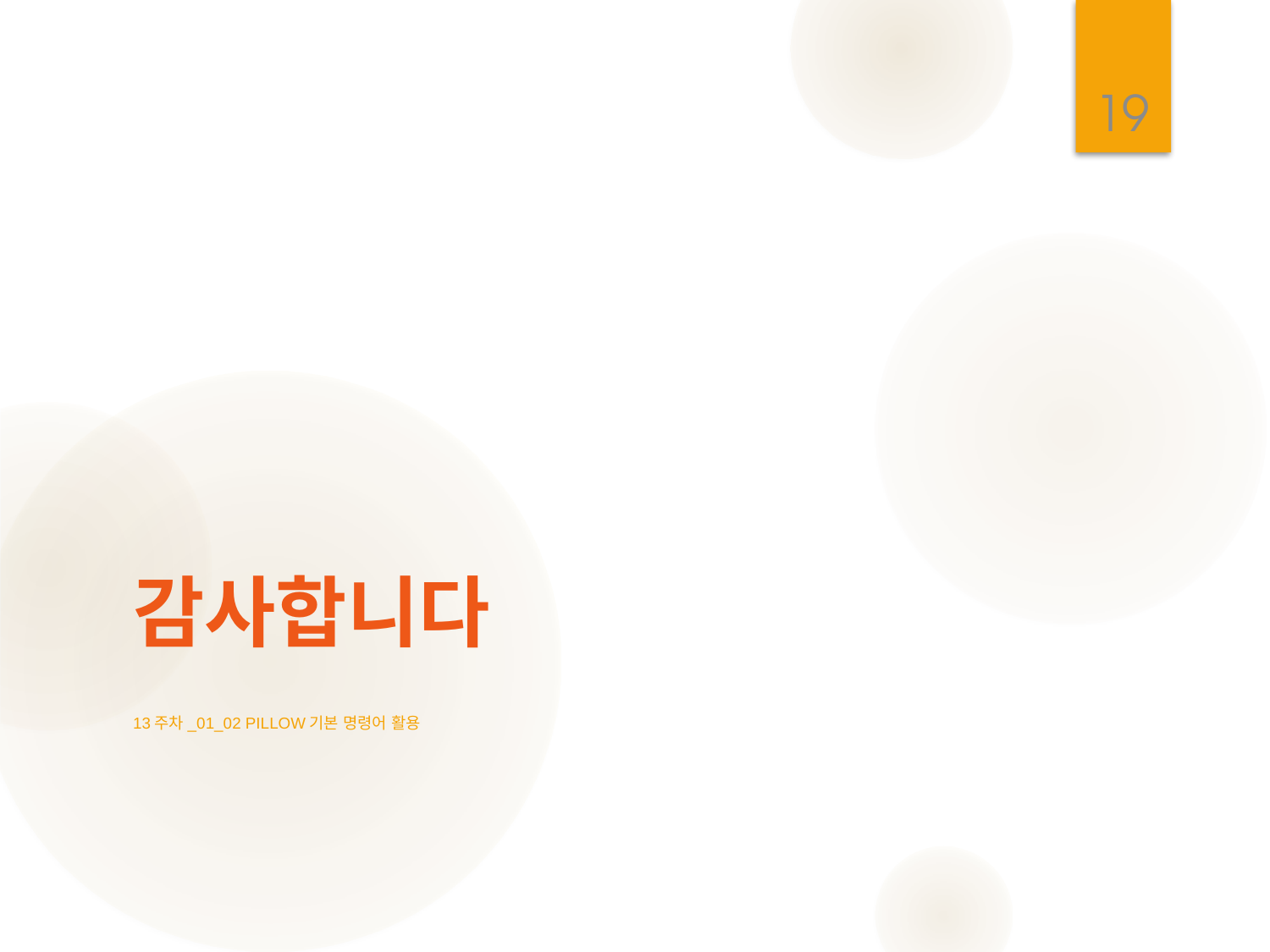

19
# 감사합니다
13주차_01_02 Pillow기본 명령어 활용